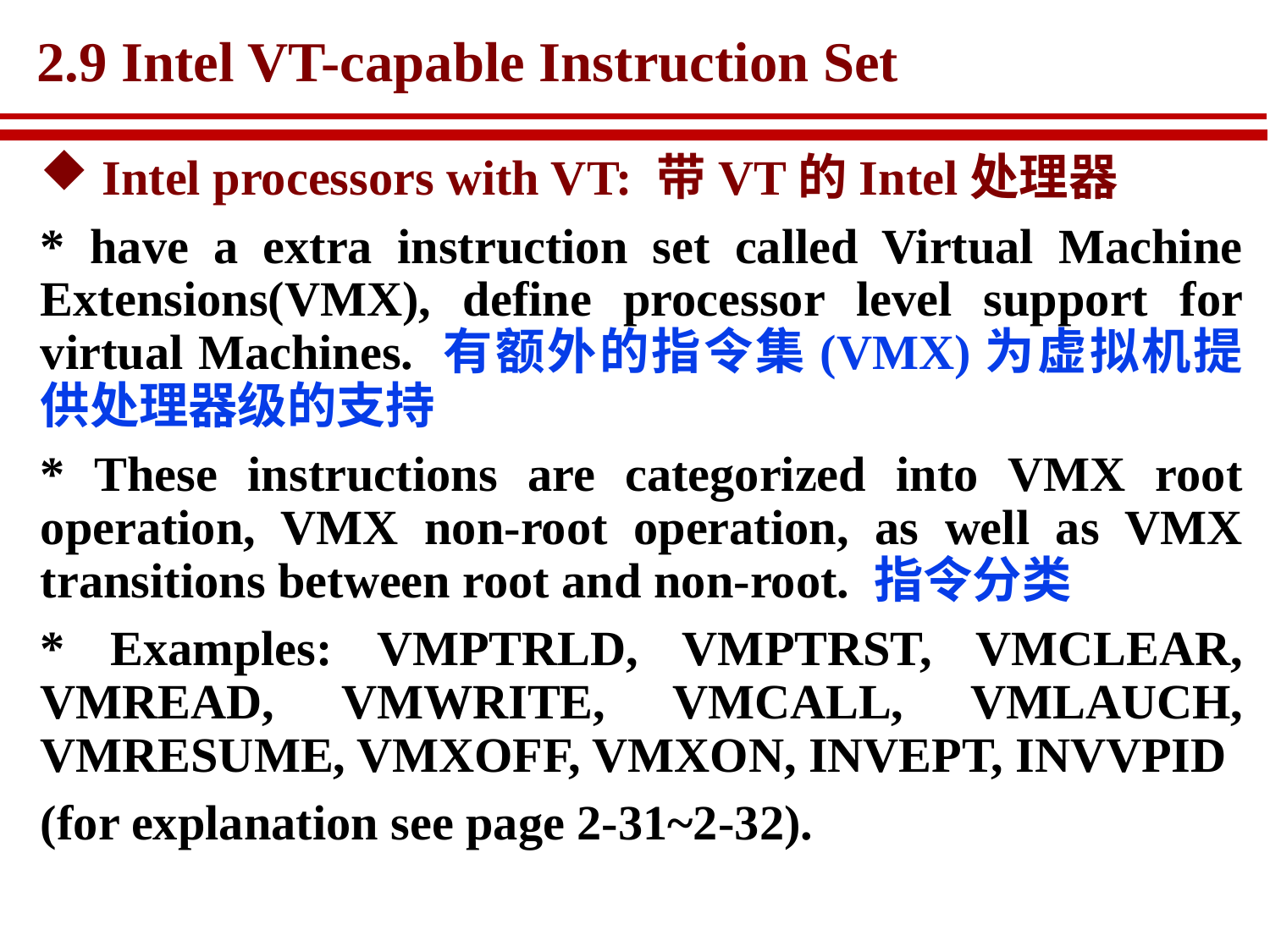

# 2.9 Intel VT-capable Instruction Set
 Intel processors with VT: 带VT的Intel处理器
* have a extra instruction set called Virtual Machine Extensions(VMX), define processor level support for virtual Machines. 有额外的指令集(VMX)为虚拟机提供处理器级的支持
* These instructions are categorized into VMX root operation, VMX non-root operation, as well as VMX transitions between root and non-root. 指令分类
* Examples: VMPTRLD, VMPTRST, VMCLEAR, VMREAD, VMWRITE, VMCALL, VMLAUCH, VMRESUME, VMXOFF, VMXON, INVEPT, INVVPID
(for explanation see page 2-31~2-32).